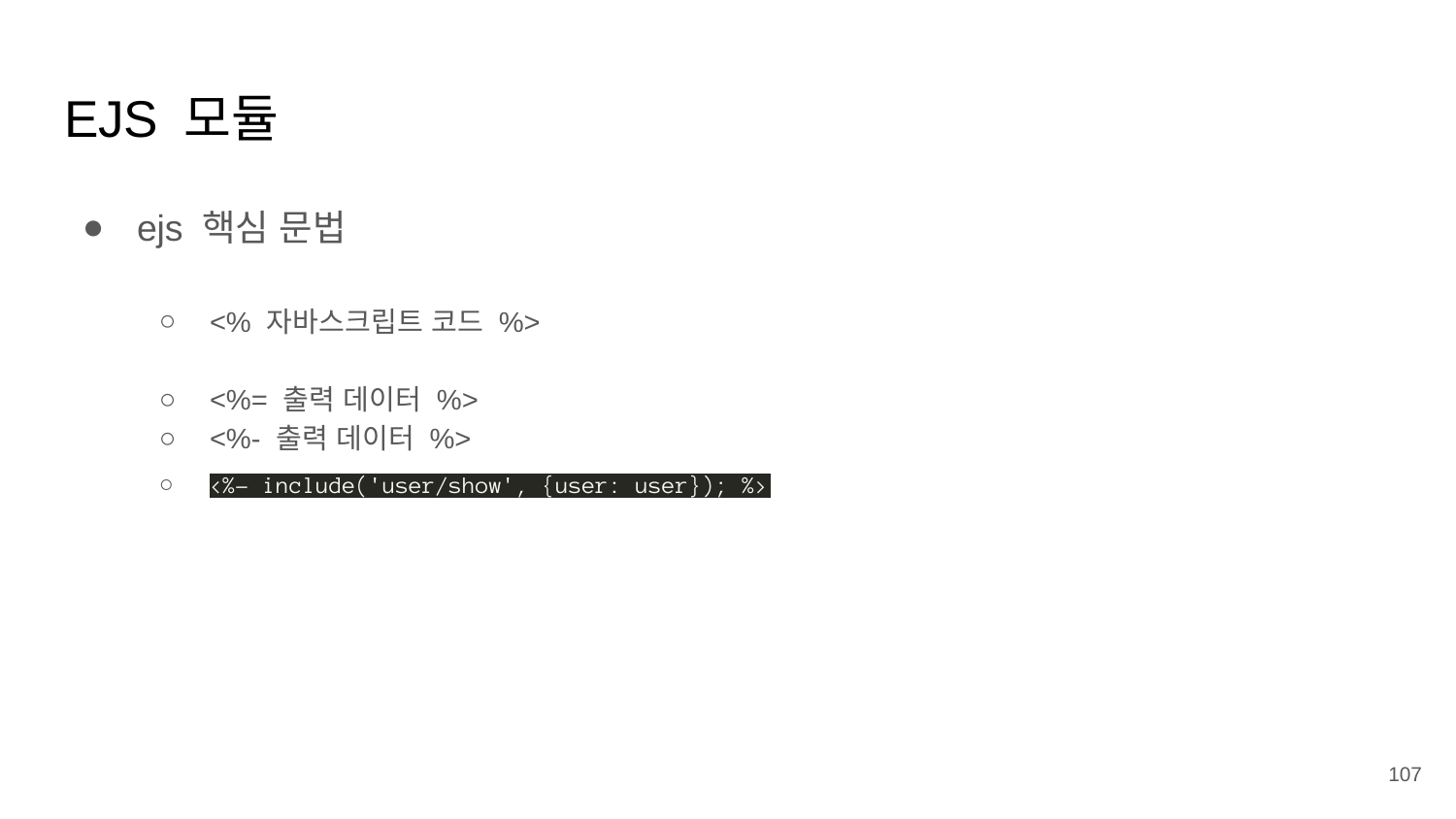

# EJS 모듈
ejs 핵심 문법

<% 자바스크립트 코드 %>

<%= 출력 데이터 %>
<%- 출력 데이터 %>
<%- include('user/show', {user: user}); %>

107